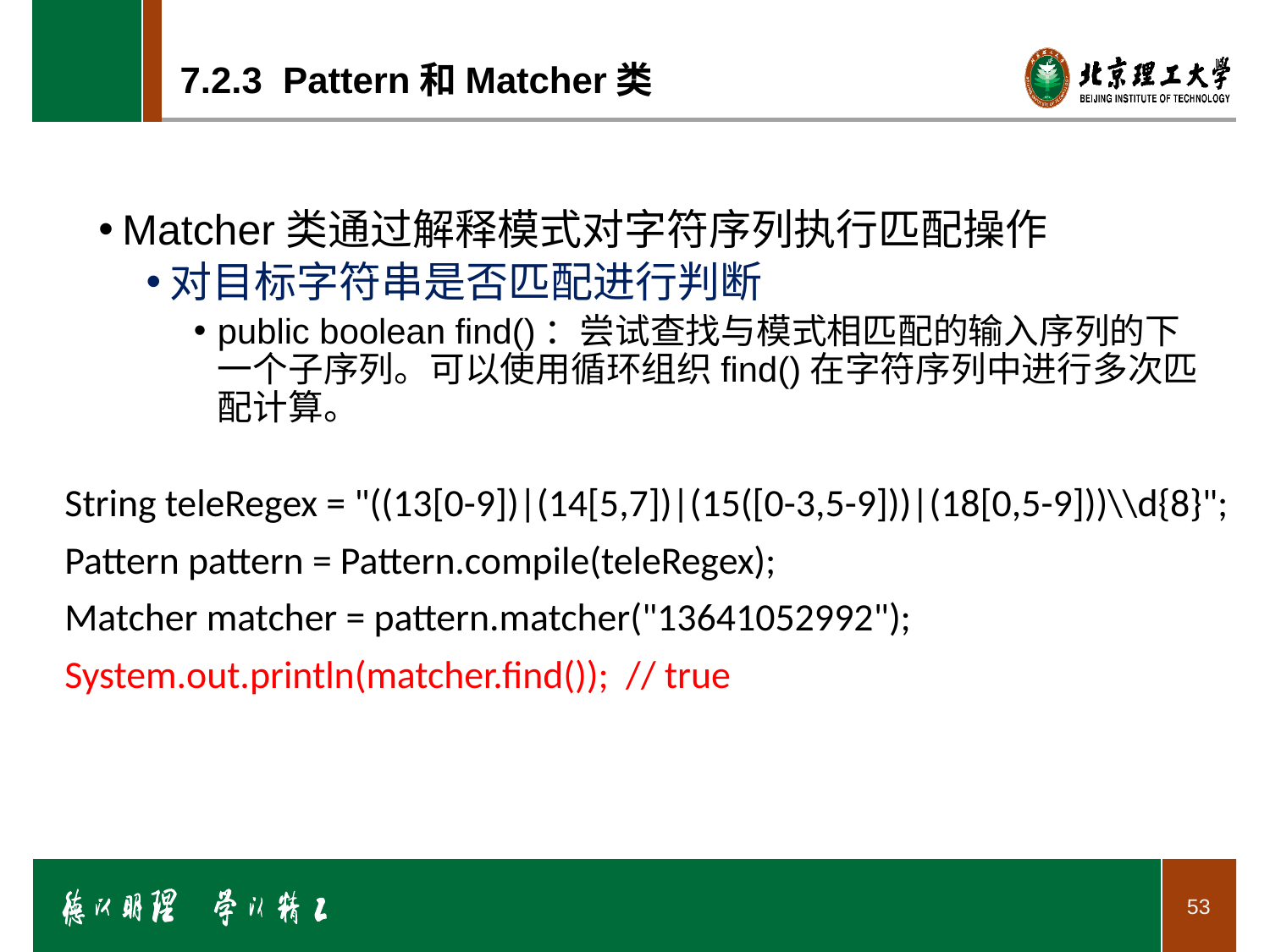

# 7.2.3  Pattern和Matcher类
Matcher类通过解释模式对字符序列执行匹配操作
对目标字符串是否匹配进行判断
public boolean find()：尝试查找与模式相匹配的输入序列的下一个子序列。可以使用循环组织find()在字符序列中进行多次匹配计算。

String teleRegex = "((13[0-9])|(14[5,7])|(15([0-3,5-9]))|(18[0,5-9]))\\d{8}";
Pattern pattern = Pattern.compile(teleRegex);
Matcher matcher = pattern.matcher("13641052992");
System.out.println(matcher.find());  // true